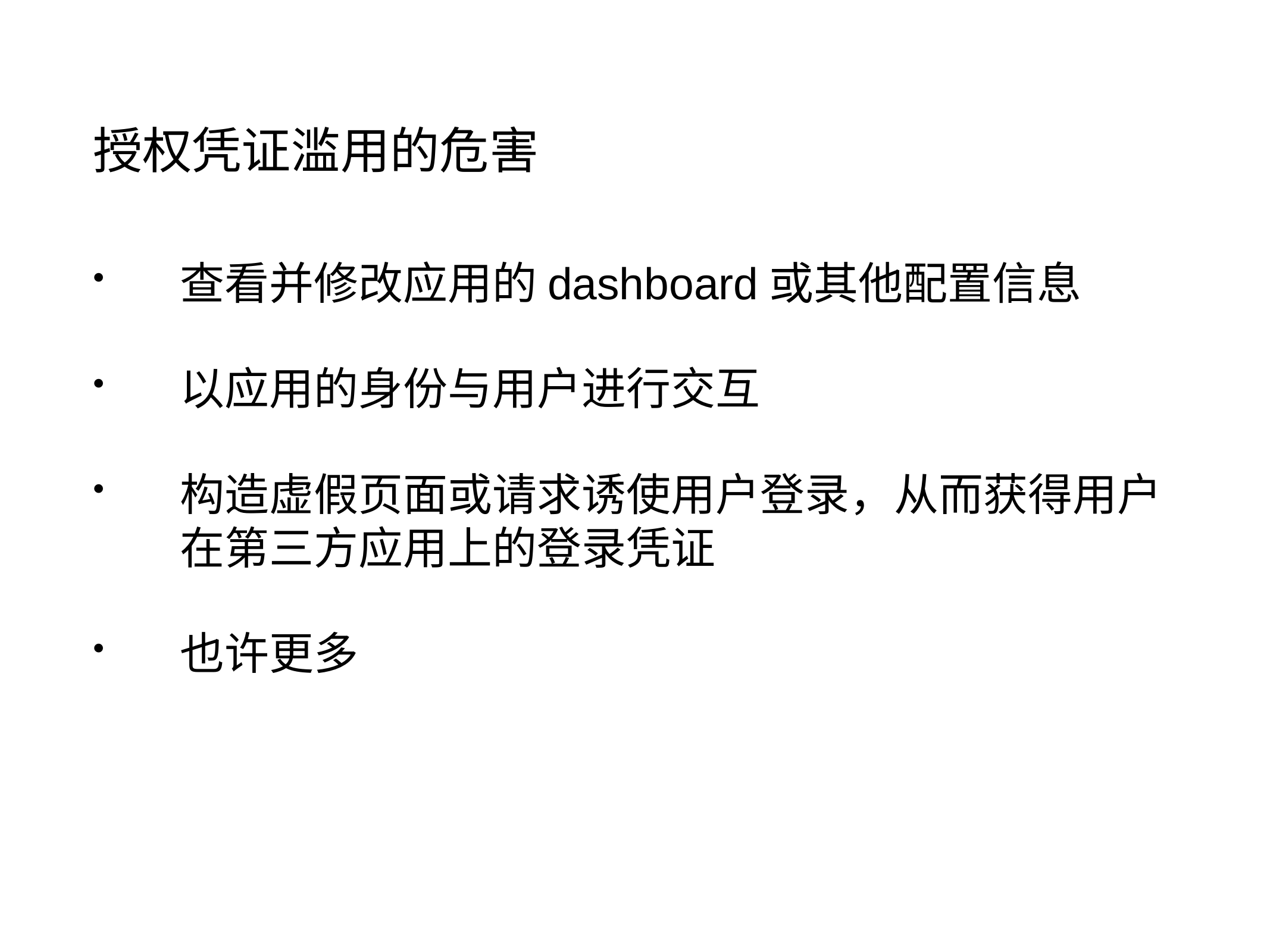

# 授权凭证滥用的危害
查看并修改应用的dashboard或其他配置信息
以应用的身份与用户进行交互
构造虚假页面或请求诱使用户登录，从而获得用户在第三方应用上的登录凭证
也许更多